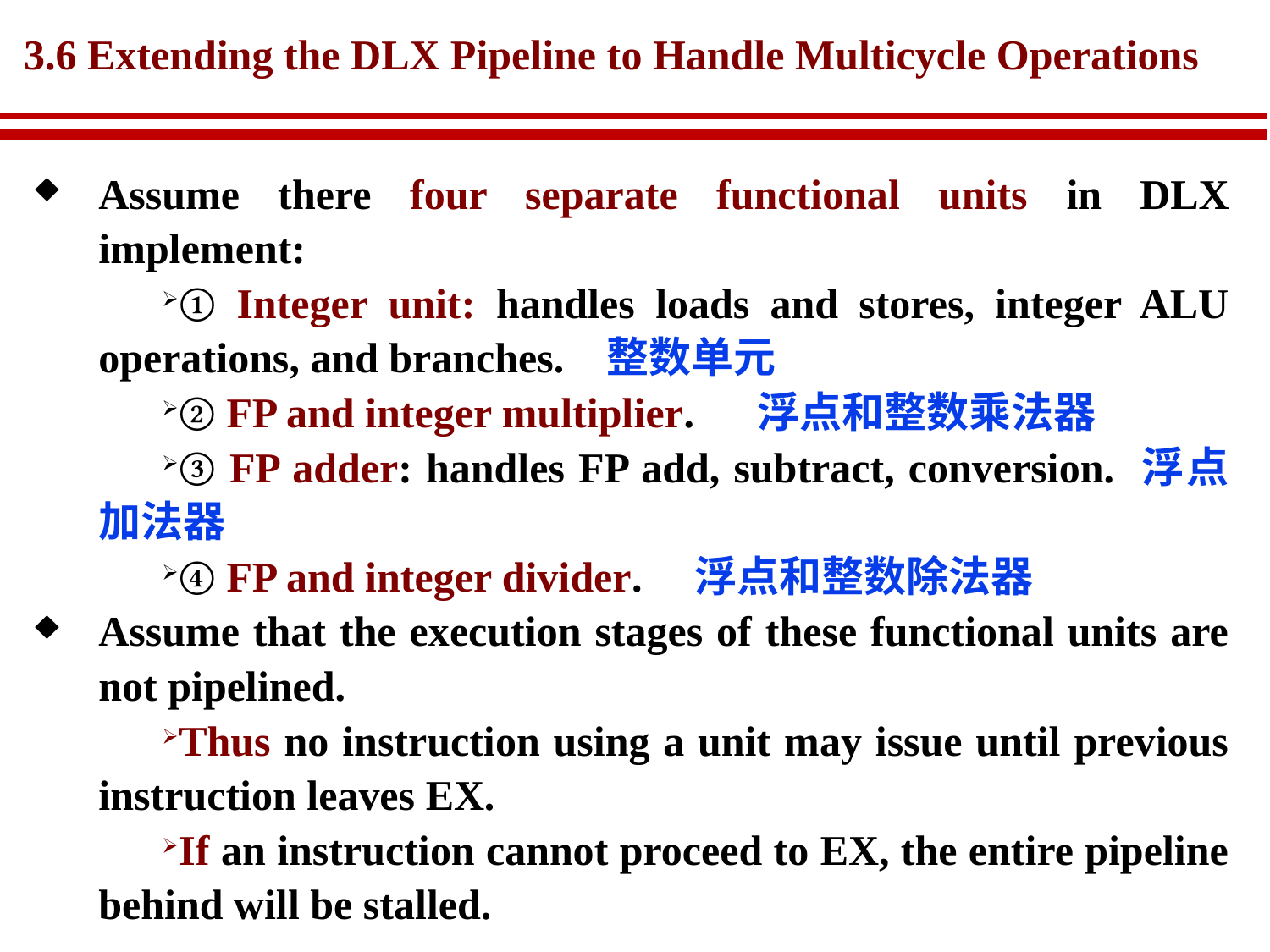

# 3.6 Extending the DLX Pipeline to Handle Multicycle Operations
Assume there four separate functional units in DLX implement:
① Integer unit: handles loads and stores, integer ALU operations, and branches.   整数单元
② FP and integer multiplier.     浮点和整数乘法器
③ FP adder: handles FP add, subtract, conversion. 浮点加法器
④ FP and integer divider.    浮点和整数除法器
Assume that the execution stages of these functional units are not pipelined.
Thus no instruction using a unit may issue until previous instruction leaves EX.
If an instruction cannot proceed to EX, the entire pipeline behind will be stalled.